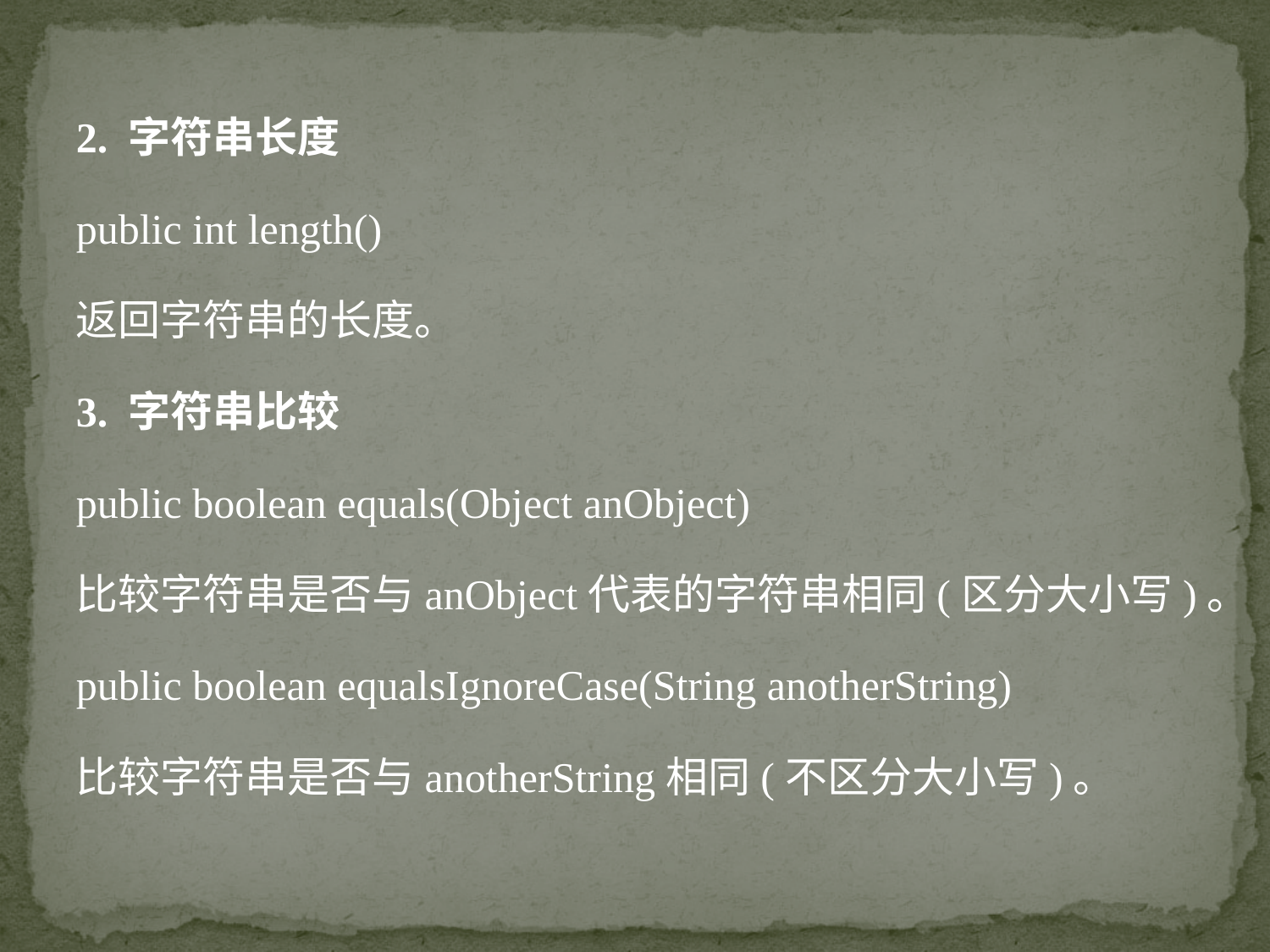

2. 字符串长度
public int length()
返回字符串的长度。
3. 字符串比较
public boolean equals(Object anObject)
比较字符串是否与anObject代表的字符串相同(区分大小写)。
public boolean equalsIgnoreCase(String anotherString)
比较字符串是否与anotherString相同(不区分大小写)。